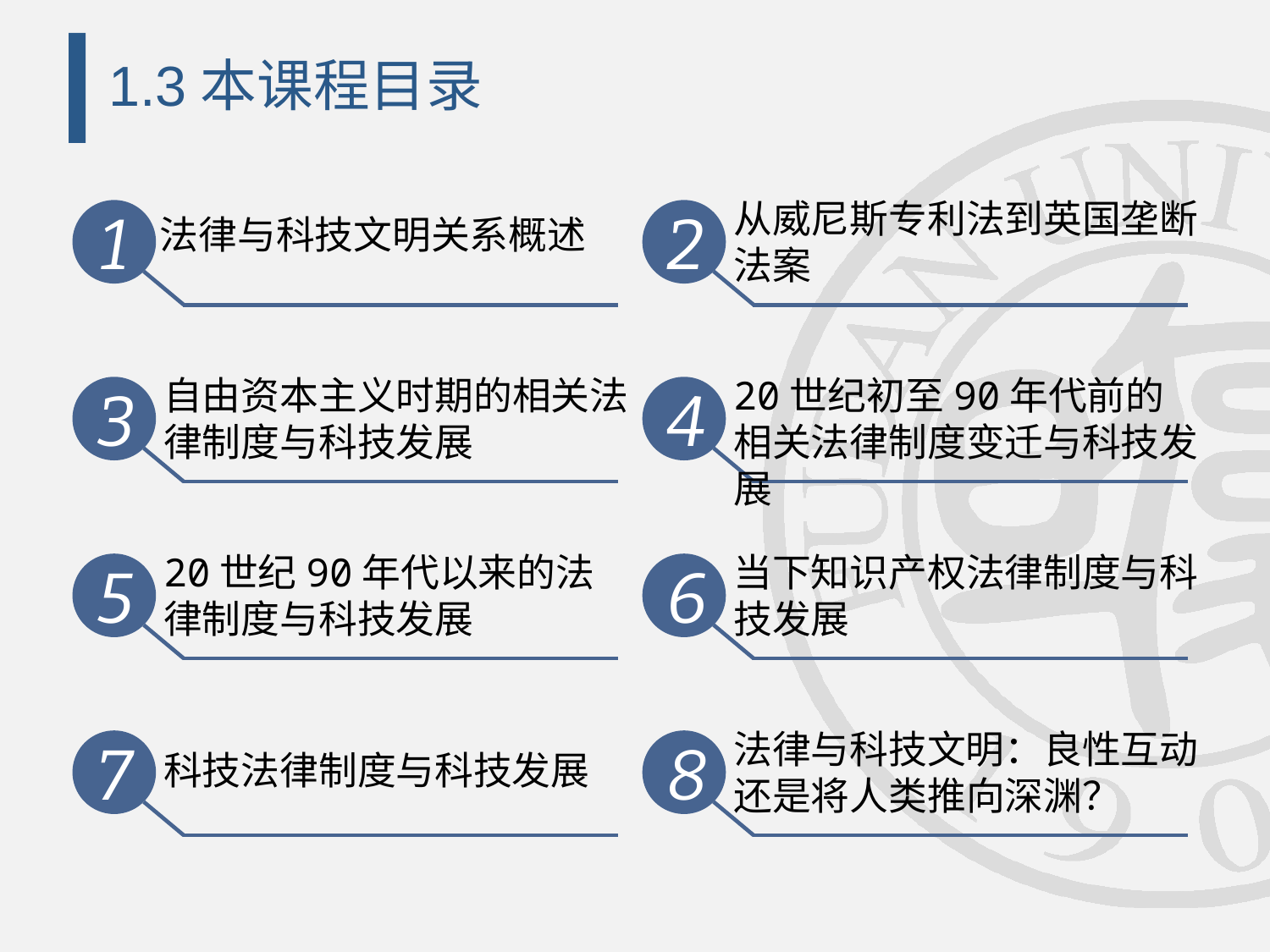

# 1.3本课程目录
从威尼斯专利法到英国垄断法案
2
1
法律与科技文明关系概述
自由资本主义时期的相关法律制度与科技发展
3
20世纪初至90年代前的相关法律制度变迁与科技发展
4
20世纪90年代以来的法律制度与科技发展
5
当下知识产权法律制度与科技发展
6
法律与科技文明：良性互动还是将人类推向深渊？
8
7
科技法律制度与科技发展